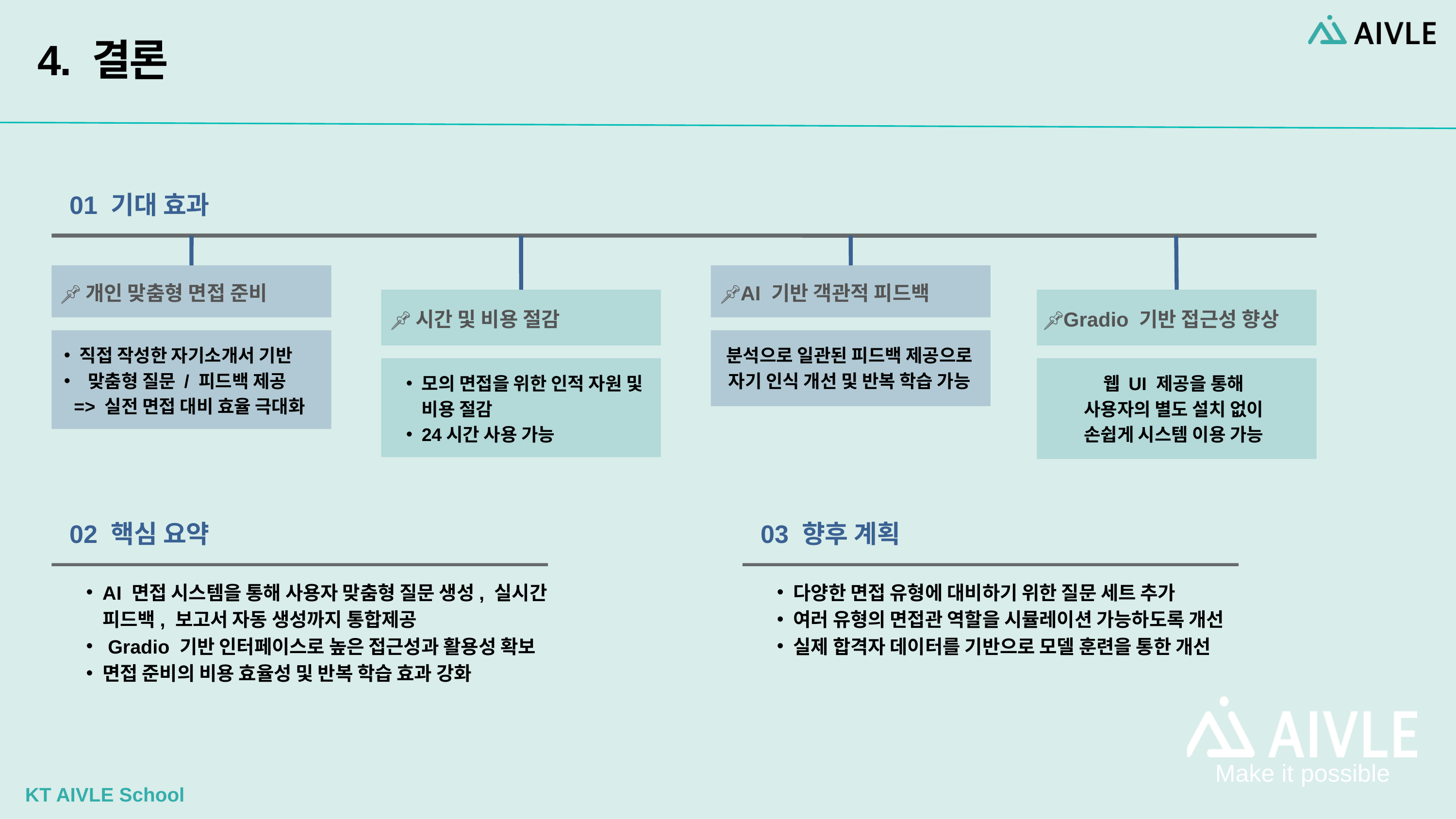

4. 결론

01 기대 효과

📌개인 맞춤형 면접 준비
📌AI 기반 객관적 피드백

📌시간 및 비용 절감
📌Gradio 기반 접근성 향상

분석으로 일관된 피드백 제공으로
자기 인식 개선 및 반복 학습 가능
직접 작성한 자기소개서 기반
 맞춤형 질문 / 피드백 제공
     => 실전 면접 대비 효율 극대화

웹 UI 제공을 통해
사용자의 별도 설치 없이
손쉽게 시스템 이용 가능
모의 면접을 위한 인적 자원 및 비용 절감
24시간 사용 가능

02 핵심 요약

03 향후 계획

AI 면접 시스템을 통해 사용자 맞춤형 질문 생성, 실시간 피드백, 보고서 자동 생성까지 통합제공
 Gradio 기반 인터페이스로 높은 접근성과 활용성 확보
면접 준비의 비용 효율성 및 반복 학습 효과 강화
다양한 면접 유형에 대비하기 위한 질문 세트 추가
여러 유형의 면접관 역할을 시뮬레이션 가능하도록 개선
실제 합격자 데이터를 기반으로 모델 훈련을 통한 개선

Make it possible

KT AIVLE School